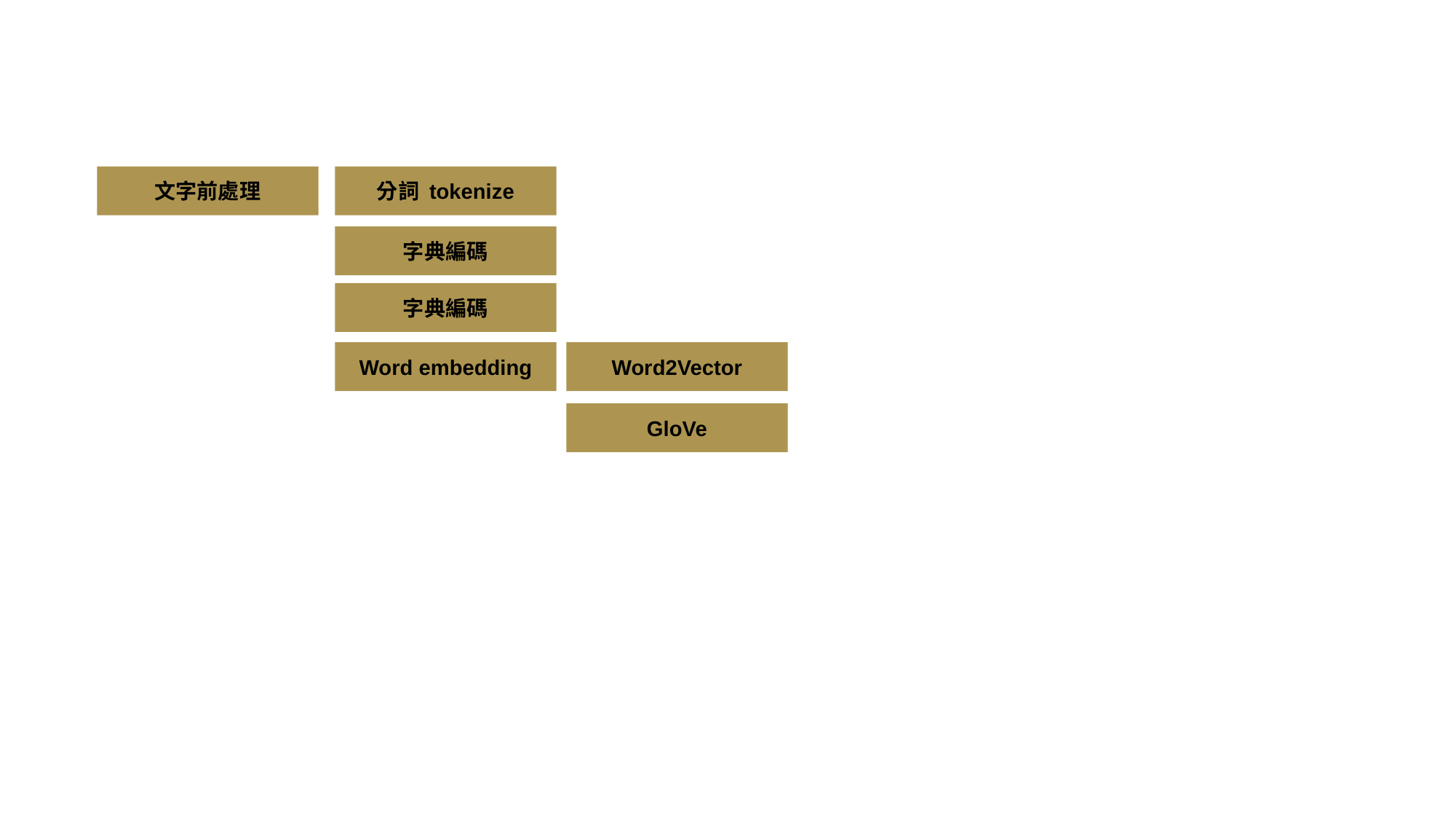

文字前處理
分詞 tokenize
字典編碼
字典編碼
Word embedding
Word2Vector
GloVe